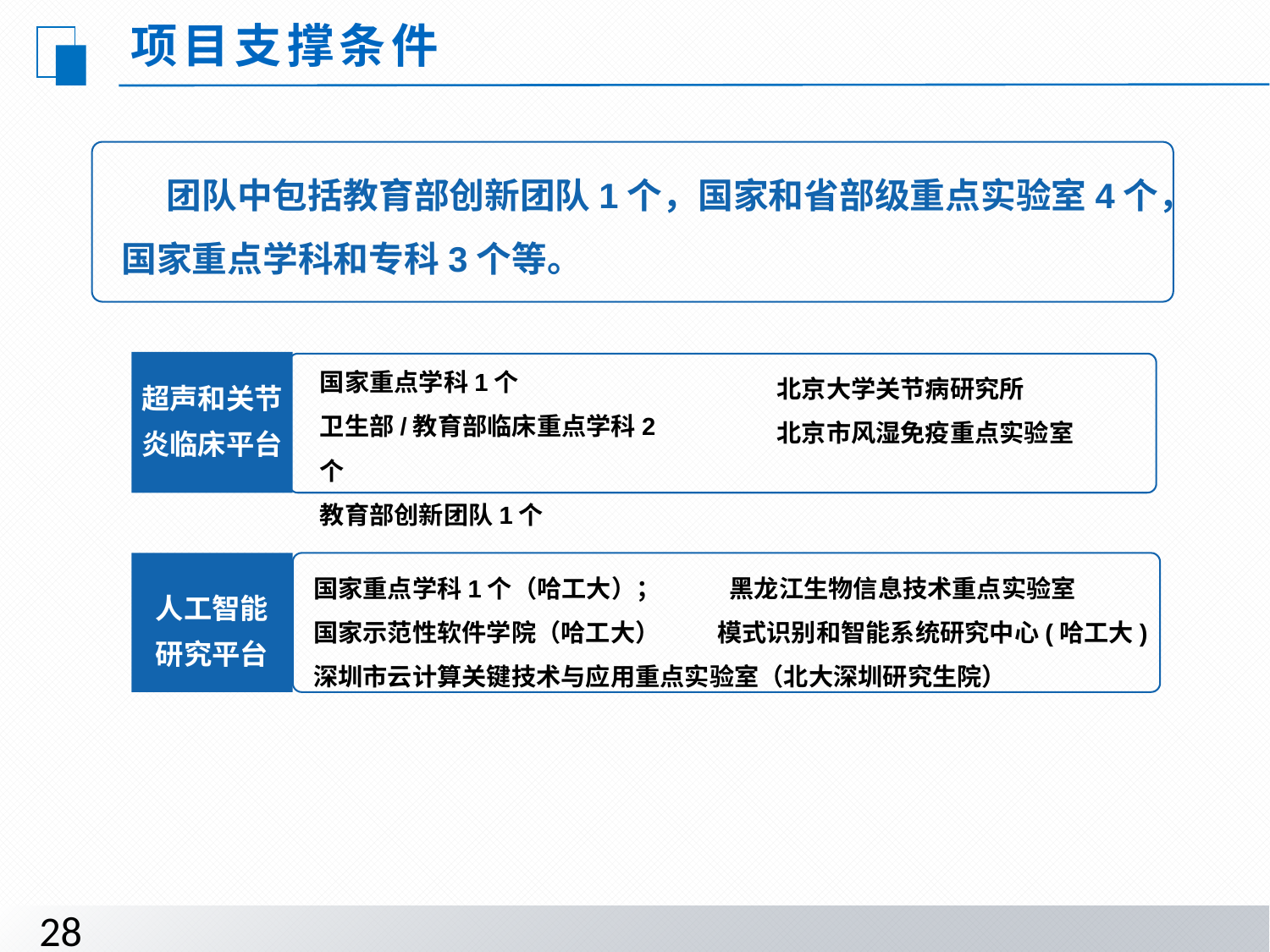

项目支撑条件

      团队中包括教育部创新团队1个，国家和省部级重点实验室4个，国家重点学科和专科3个等。
国家重点学科1个
卫生部/教育部临床重点学科2个
教育部创新团队1个

北京大学关节病研究所
北京市风湿免疫重点实验室

超声和关节
炎临床平台
国家重点学科1个（哈工大）；            黑龙江生物信息技术重点实验室
国家示范性软件学院（哈工大）          模式识别和智能系统研究中心(哈工大)
深圳市云计算关键技术与应用重点实验室（北大深圳研究生院）

人工智能
研究平台